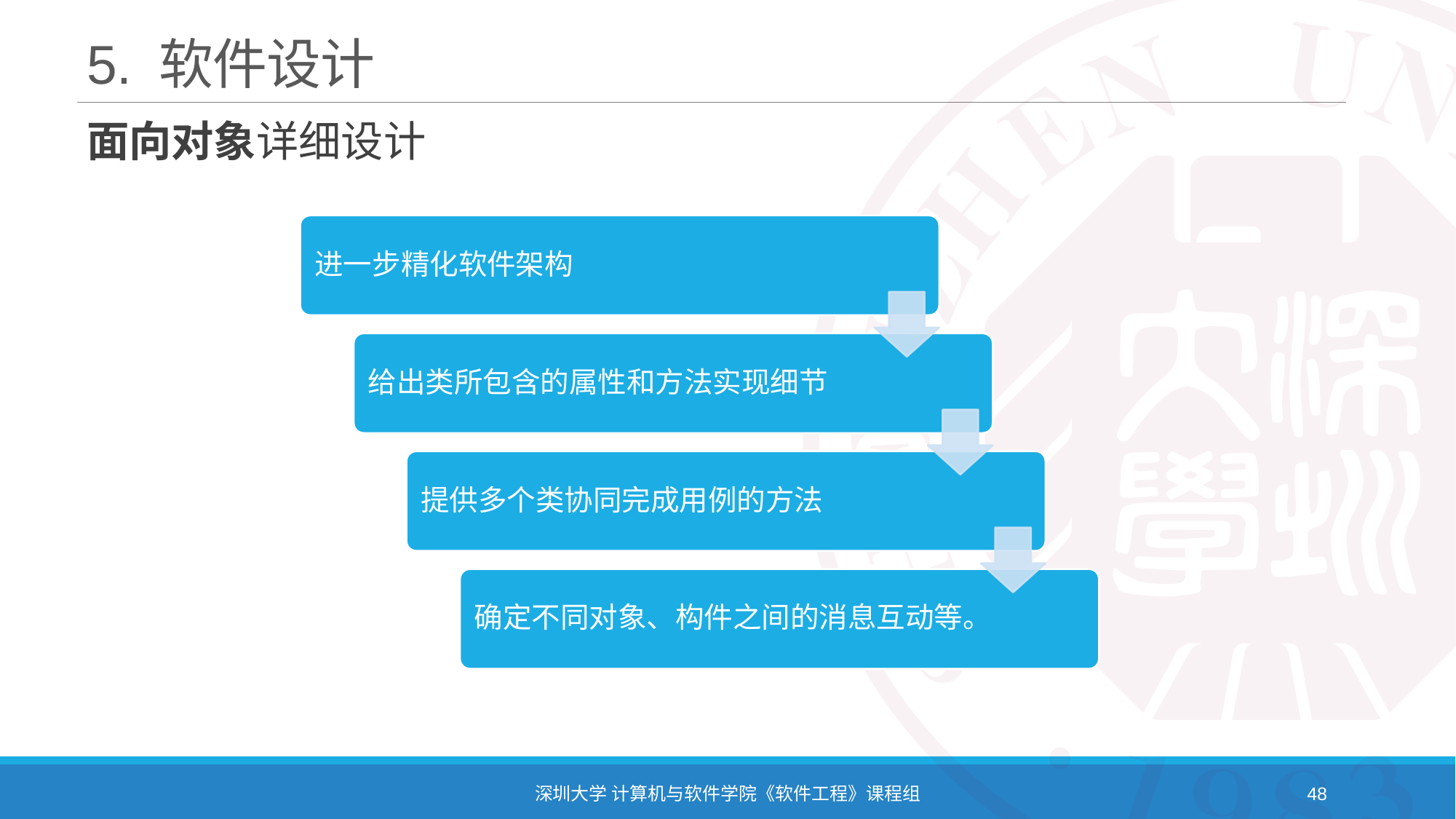

# 5. 软件设计
面向对象详细设计
进一步精化软件架构
给出类所包含的属性和方法实现细节
提供多个类协同完成用例的方法
确定不同对象、构件之间的消息互动等。

深圳大学 计算机与软件学院《软件工程》课程组
48